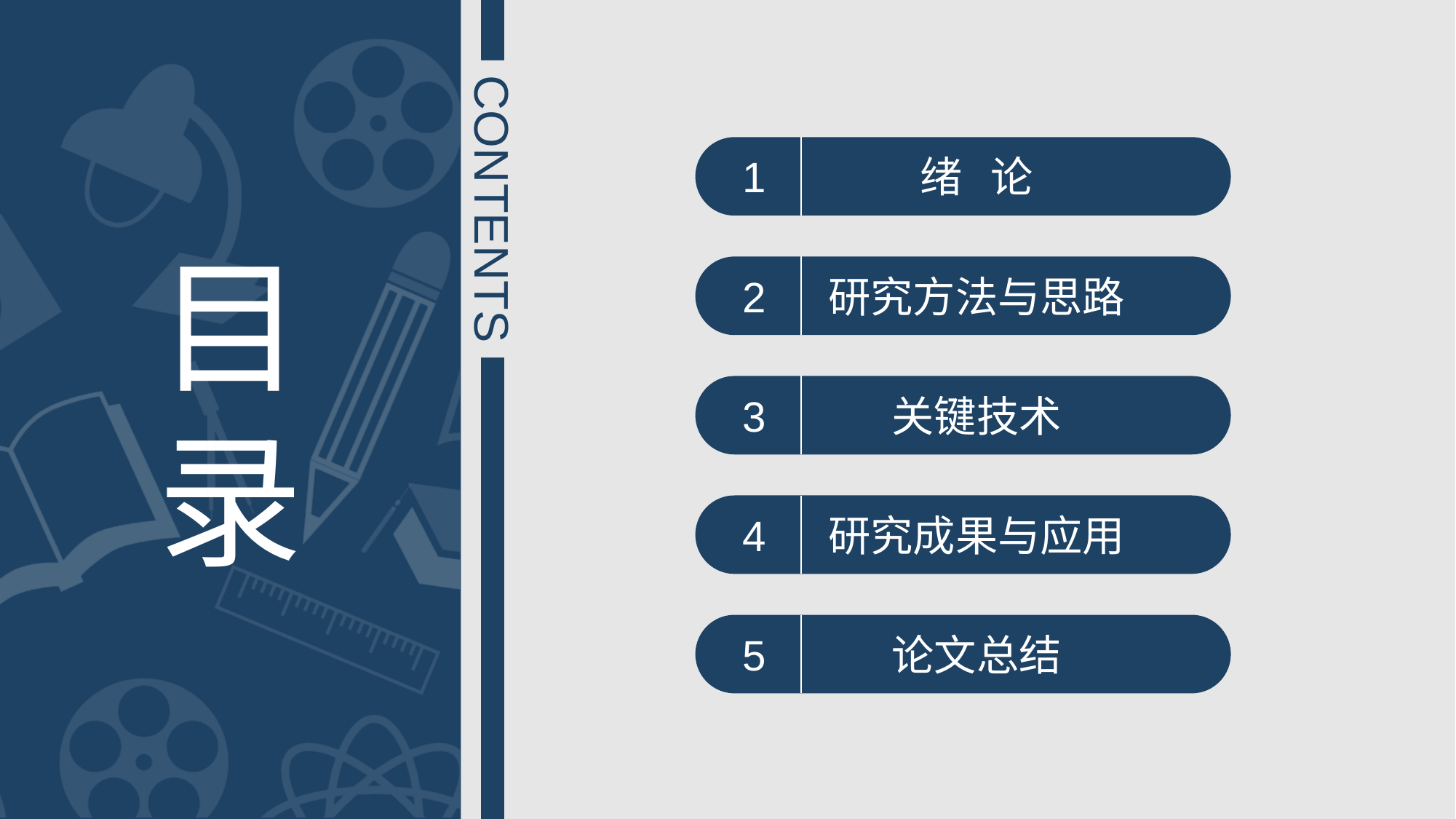

目
录

CONTENTS

1
绪   论

2
研究方法与思路

3
关键技术

4
研究成果与应用

5
论文总结